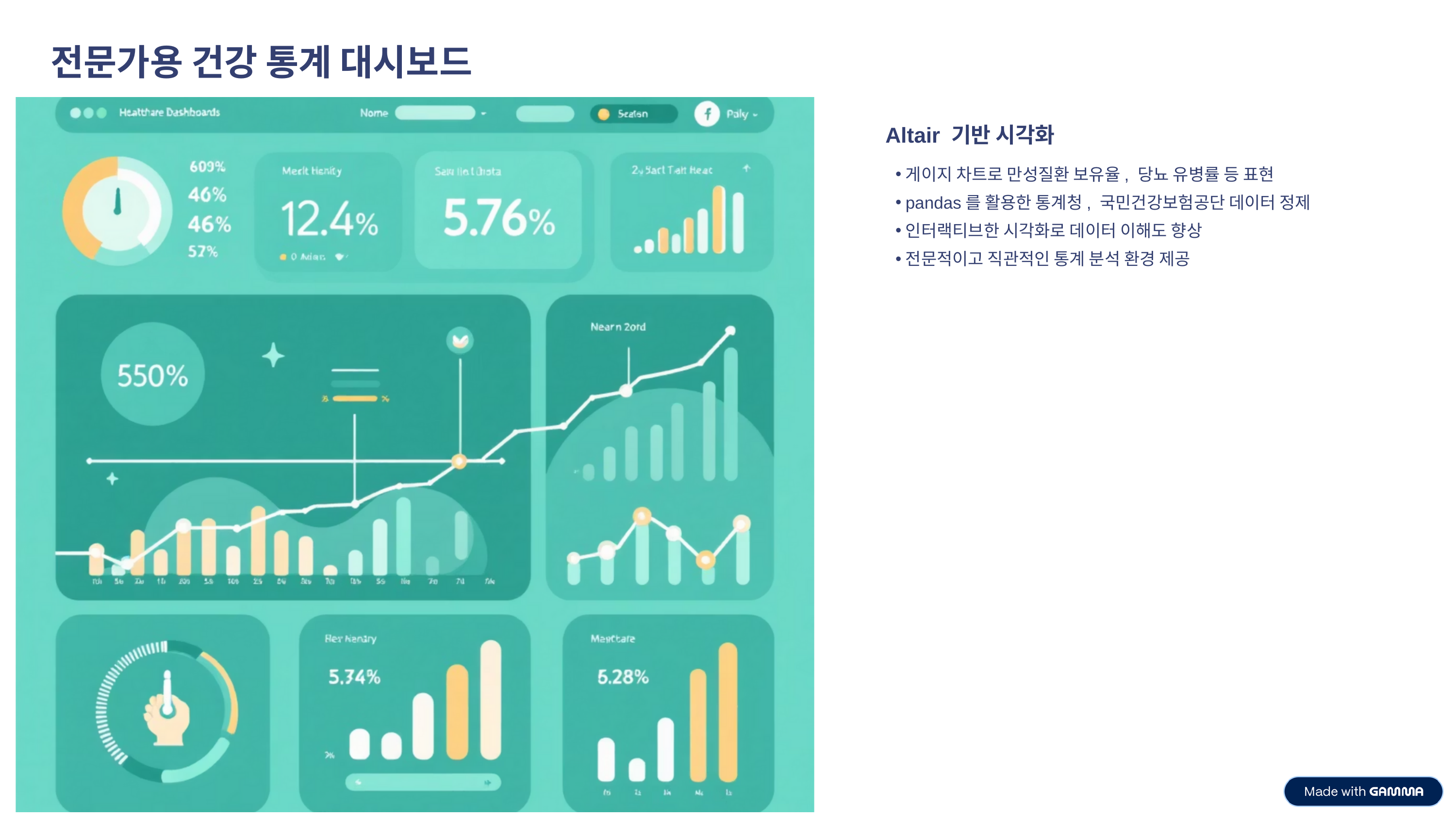

전문가용 건강 통계 대시보드

Altair 기반 시각화
게이지 차트로 만성질환 보유율, 당뇨 유병률 등 표현
pandas를 활용한 통계청, 국민건강보험공단 데이터 정제
인터랙티브한 시각화로 데이터 이해도 향상
전문적이고 직관적인 통계 분석 환경 제공

외부 통계 데이터를 활용하여 서비스의 공신력 및 콘텐츠 기획 기반을 강화했습니다.